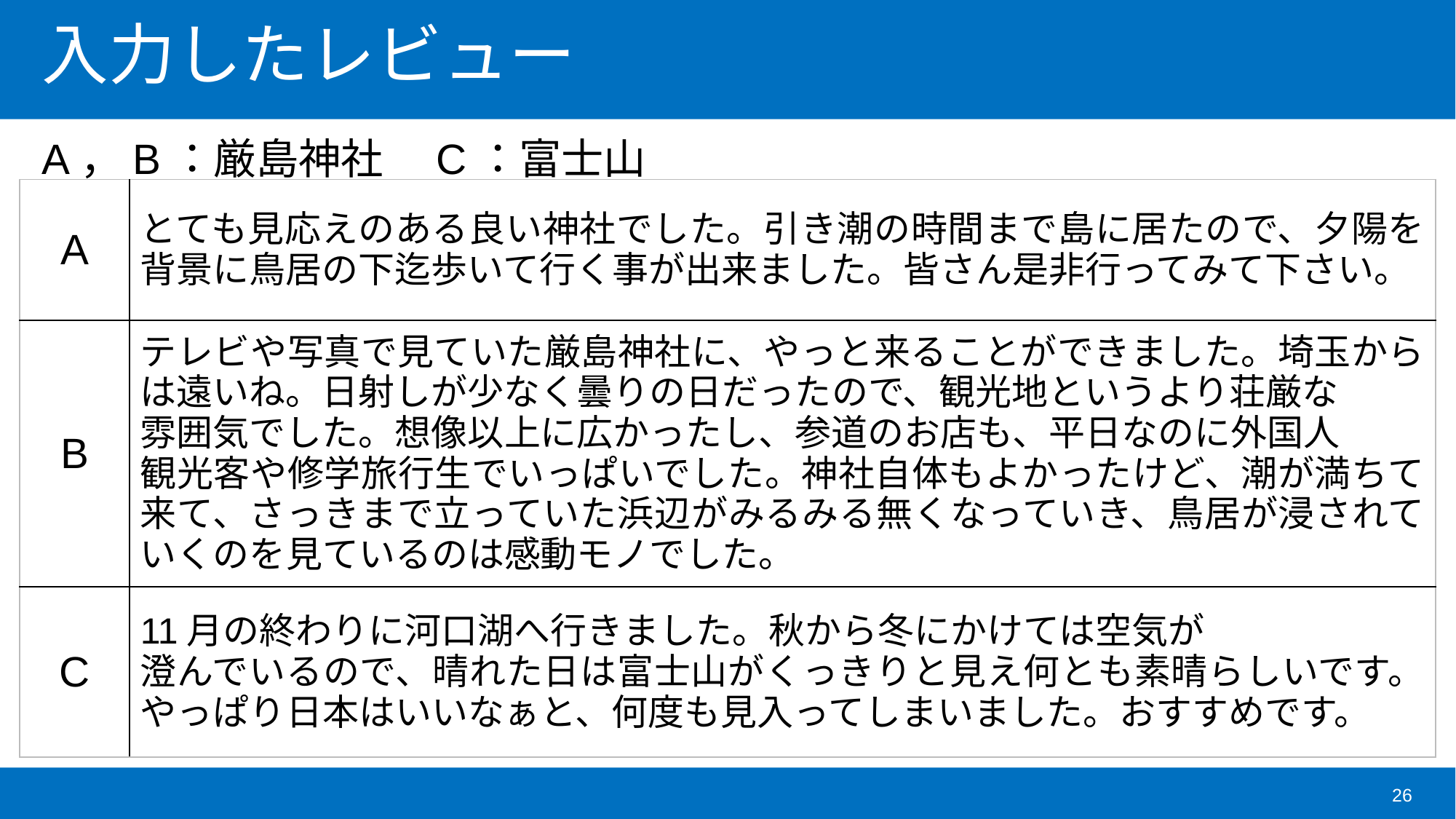

# 入力したレビュー
A，B：厳島神社　C：富士山
| A | とても見応えのある良い神社でした。引き潮の時間まで島に居たので、夕陽を背景に鳥居の下迄歩いて行く事が出来ました。皆さん是非行ってみて下さい。 |
| --- | --- |
| B | テレビや写真で見ていた厳島神社に、やっと来ることができました。埼玉からは遠いね。日射しが少なく曇りの日だったので、観光地というより荘厳な 雰囲気でした。想像以上に広かったし、参道のお店も、平日なのに外国人 観光客や修学旅行生でいっぱいでした。神社自体もよかったけど、潮が満ちて来て、さっきまで立っていた浜辺がみるみる無くなっていき、鳥居が浸されていくのを見ているのは感動モノでした。 |
| C | 11月の終わりに河口湖へ行きました。秋から冬にかけては空気が 澄んでいるので、晴れた日は富士山がくっきりと見え何とも素晴らしいです。やっぱり日本はいいなぁと、何度も見入ってしまいました。おすすめです。 |
26